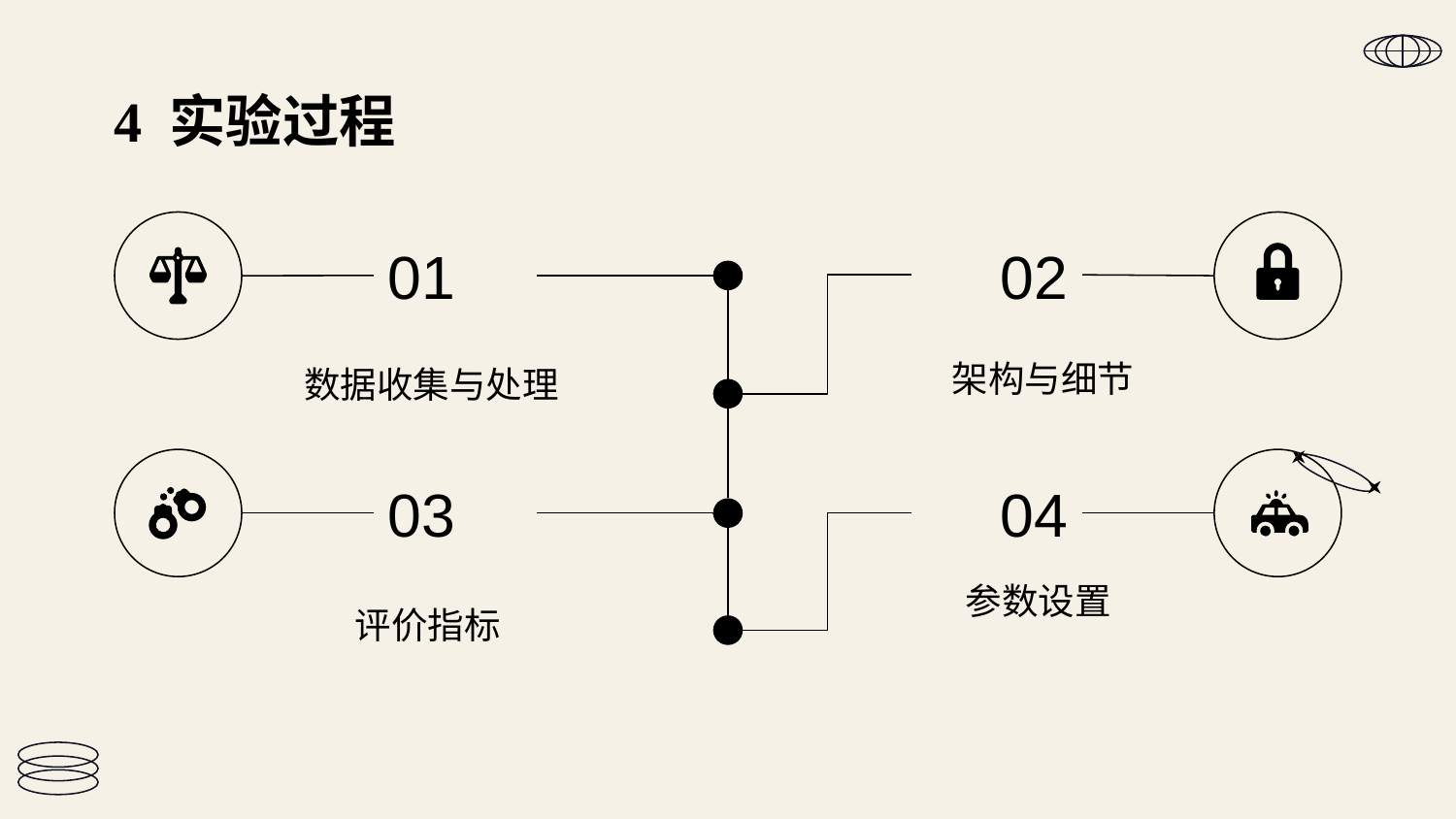

# 4 实验过程

02
架构与细节

01

数据收集与处理

03
评价指标

04
参数设置